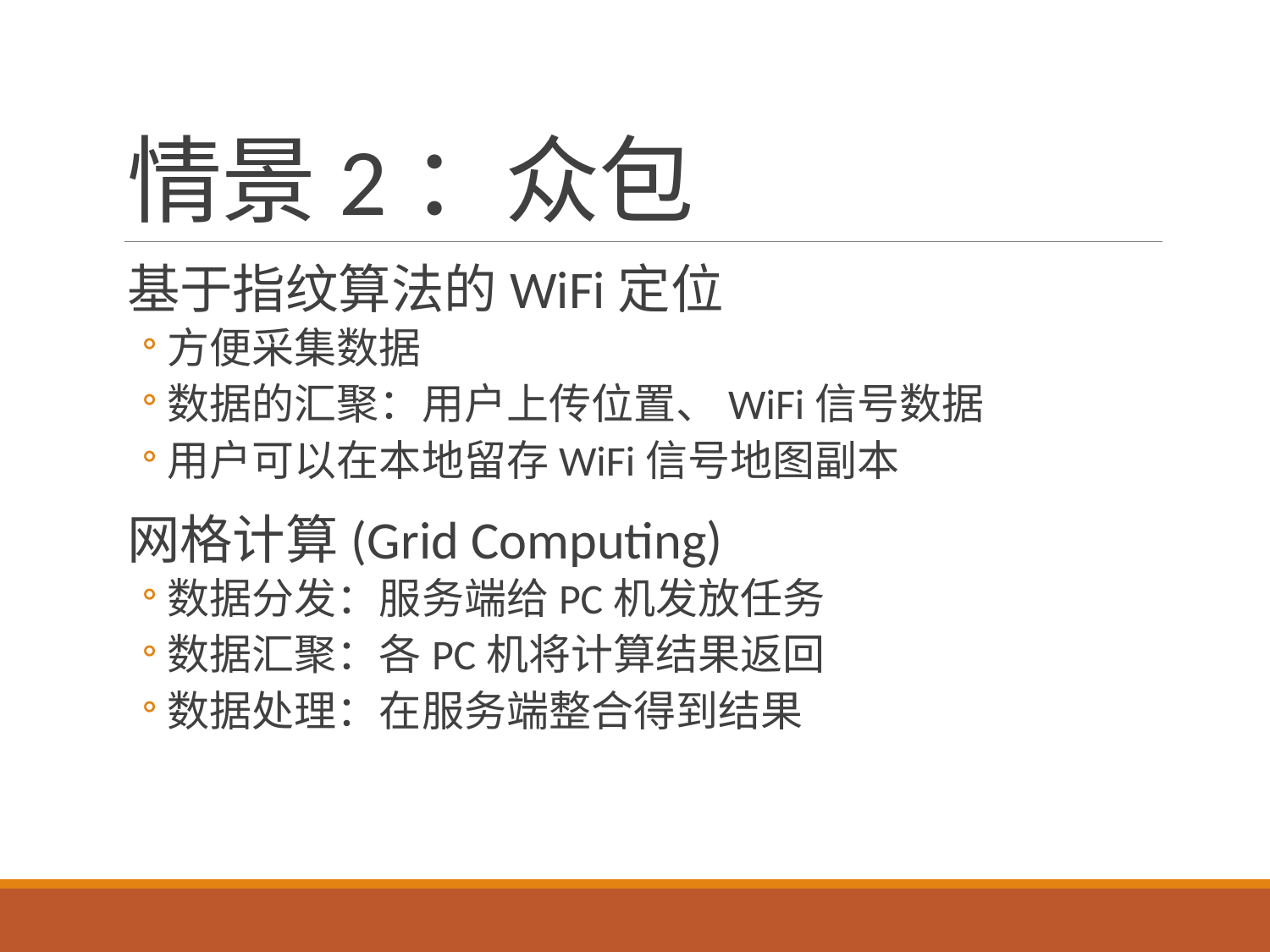

# 情景2：众包
基于指纹算法的WiFi定位
方便采集数据
数据的汇聚：用户上传位置、WiFi信号数据
用户可以在本地留存WiFi信号地图副本
网格计算(Grid Computing)
数据分发：服务端给PC机发放任务
数据汇聚：各PC机将计算结果返回
数据处理：在服务端整合得到结果